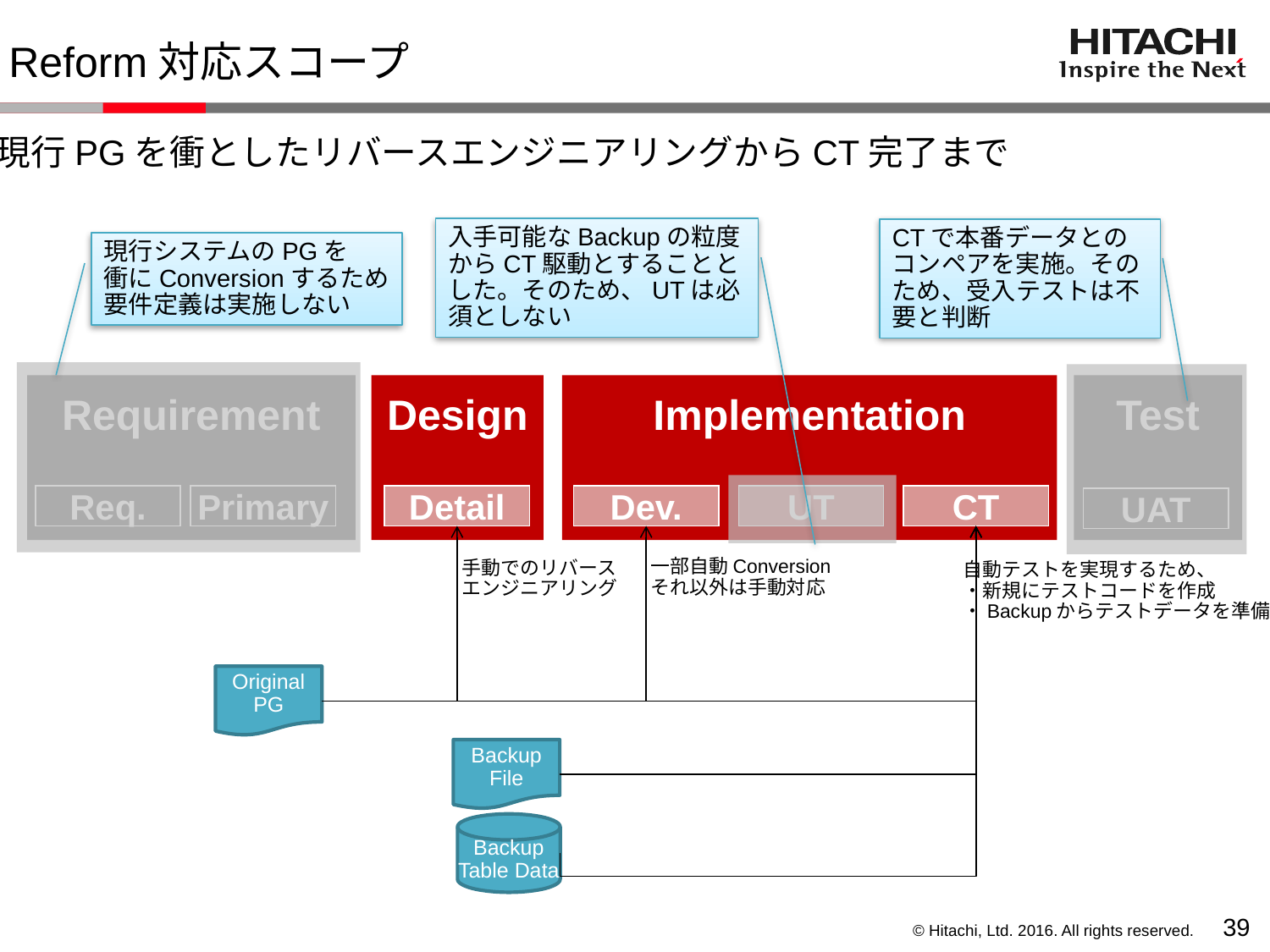

Reform対応スコープ

現行PGを衝としたリバースエンジニアリングからCT完了まで

入手可能なBackupの粒度からCT駆動とすることとした。そのため、UTは必須としない
CTで本番データとのコンペアを実施。そのため、受入テストは不要と判断
現行システムのPGを
衝にConversionするため
要件定義は実施しない

Requirement

Design
Implementation
Test

Req.
Primary
Detail
Dev.
UT
CT
UAT
一部自動Conversion
それ以外は手動対応
手動でのリバース
エンジニアリング
自動テストを実現するため、
・新規にテストコードを作成
・Backupからテストデータを準備
Original
PG
Backup
File
Backup
Table Data
39